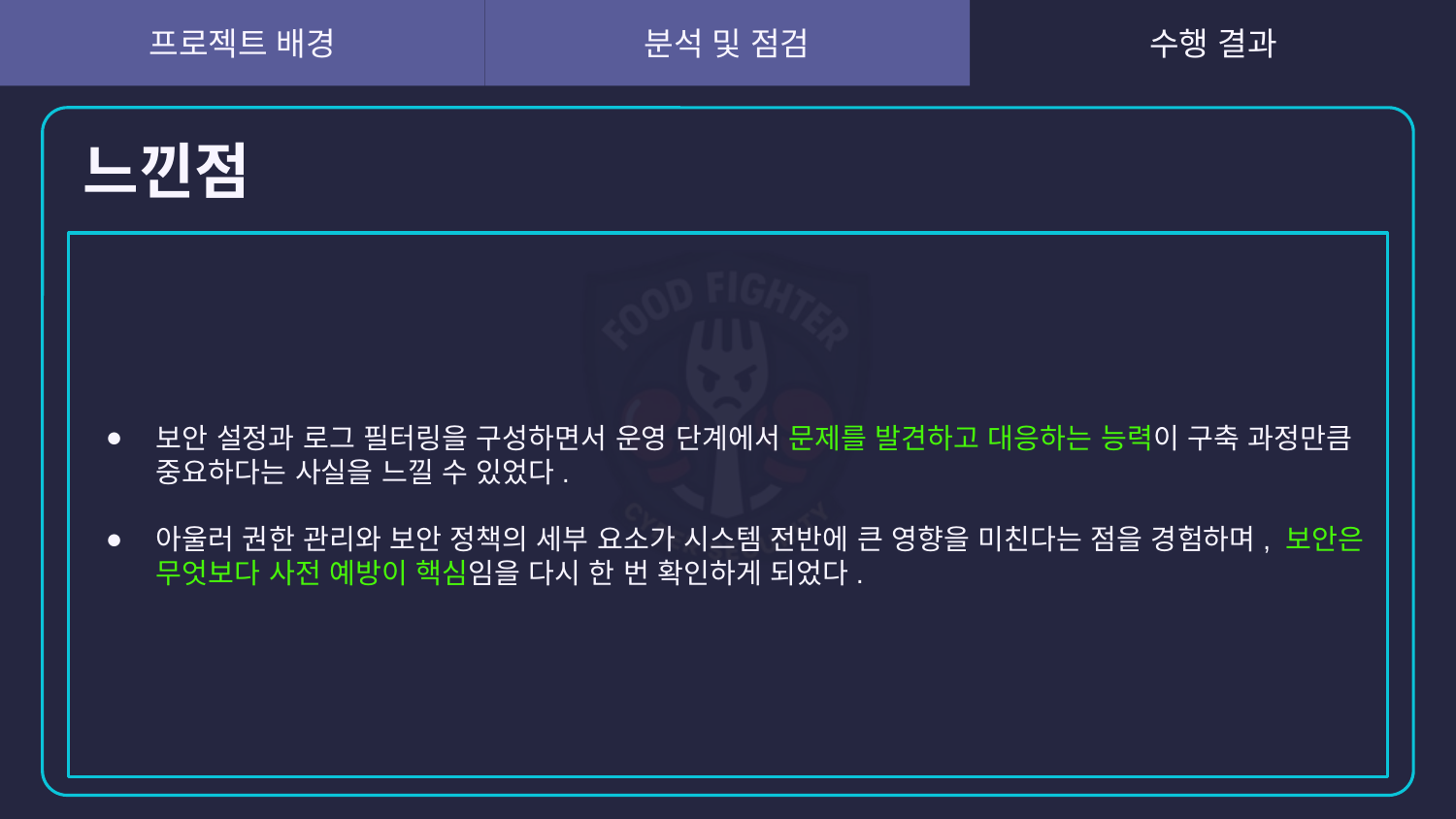

# 느낀점
보안 설정과 로그 필터링을 구성하면서 운영 단계에서 문제를 발견하고 대응하는 능력이 구축 과정만큼 중요하다는 사실을 느낄 수 있었다.

아울러 권한 관리와 보안 정책의 세부 요소가 시스템 전반에 큰 영향을 미친다는 점을 경험하며, 보안은 무엇보다 사전 예방이 핵심임을 다시 한 번 확인하게 되었다.